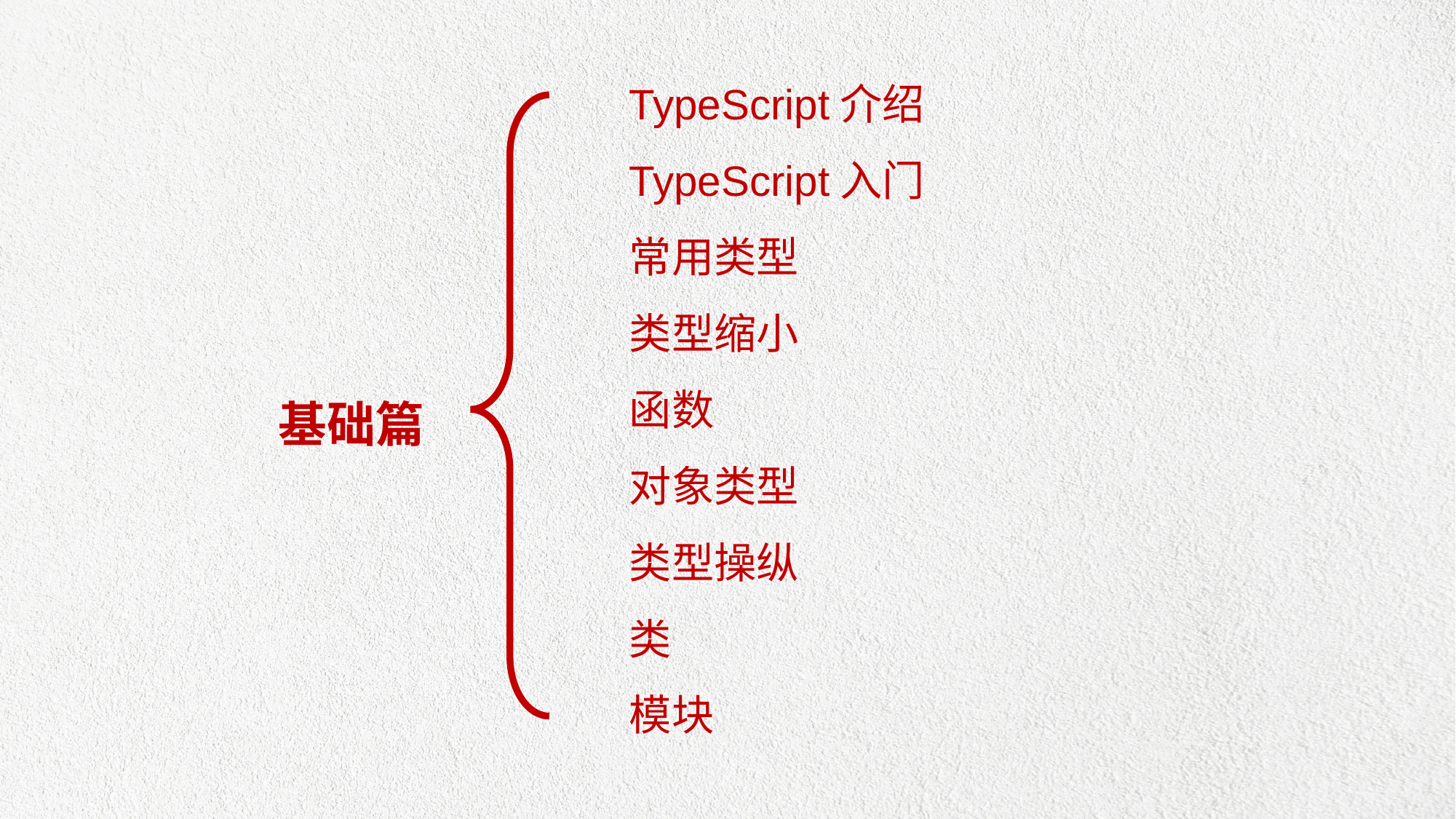

TypeScript介绍
TypeScript入门
常用类型
类型缩小
函数
对象类型
类型操纵
类
模块

基础篇